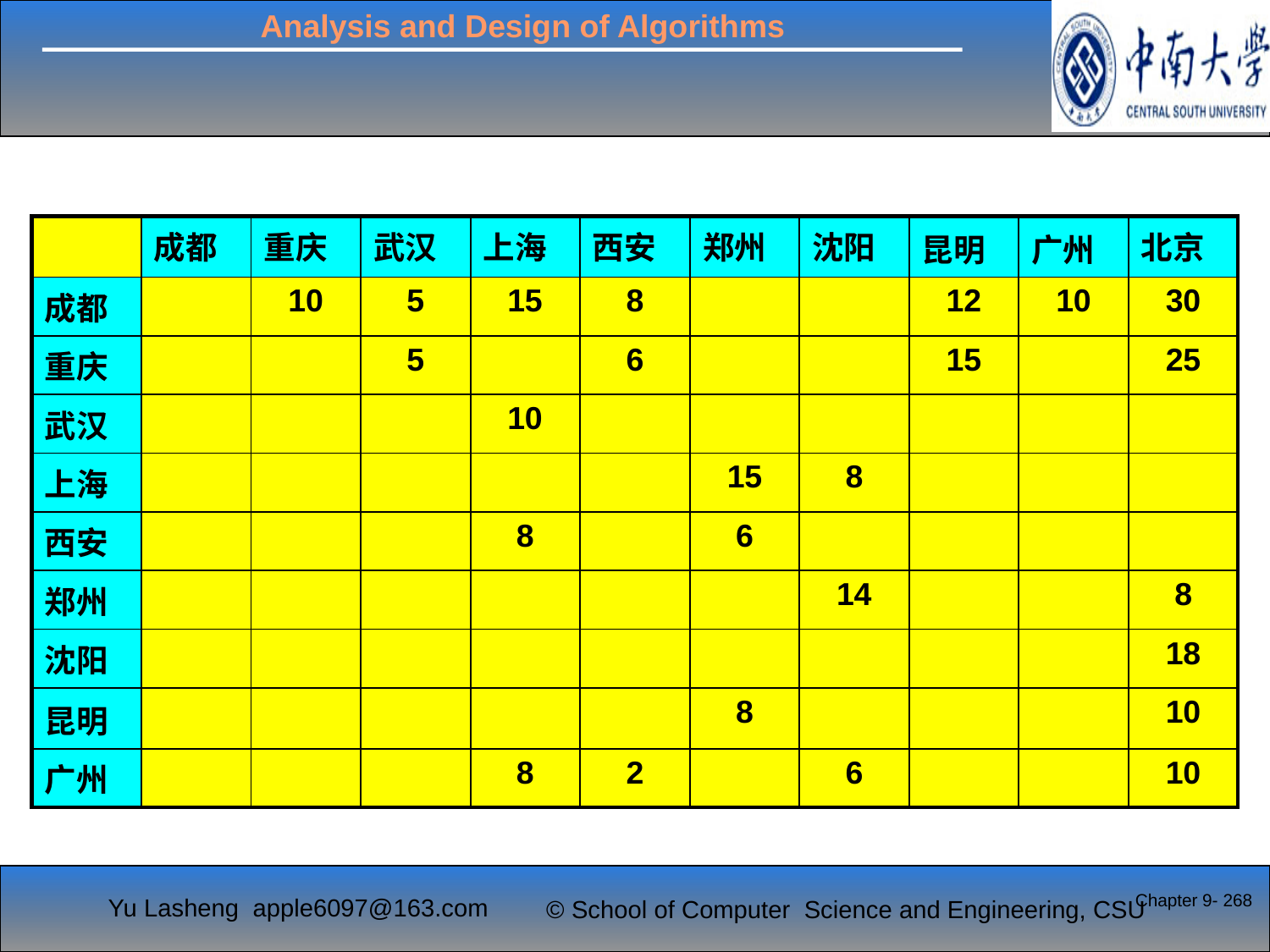

|  | 成都 | 重庆 | 武汉 | 上海 | 西安 | 郑州 | 沈阳 | 昆明 | 广州 | 北京 |
| --- | --- | --- | --- | --- | --- | --- | --- | --- | --- | --- |
| 成都 |  | 10 | 5 | 15 | 8 |  |  | 12 | 10 | 30 |
| 重庆 |  |  | 5 |  | 6 |  |  | 15 |  | 25 |
| 武汉 |  |  |  | 10 |  |  |  |  |  |  |
| 上海 |  |  |  |  |  | 15 | 8 |  |  |  |
| 西安 |  |  |  | 8 |  | 6 |  |  |  |  |
| 郑州 |  |  |  |  |  |  | 14 |  |  | 8 |
| 沈阳 |  |  |  |  |  |  |  |  |  | 18 |
| 昆明 |  |  |  |  |  | 8 |  |  |  | 10 |
| 广州 |  |  |  | 8 | 2 |  | 6 |  |  | 10 |
Chapter 9- 268